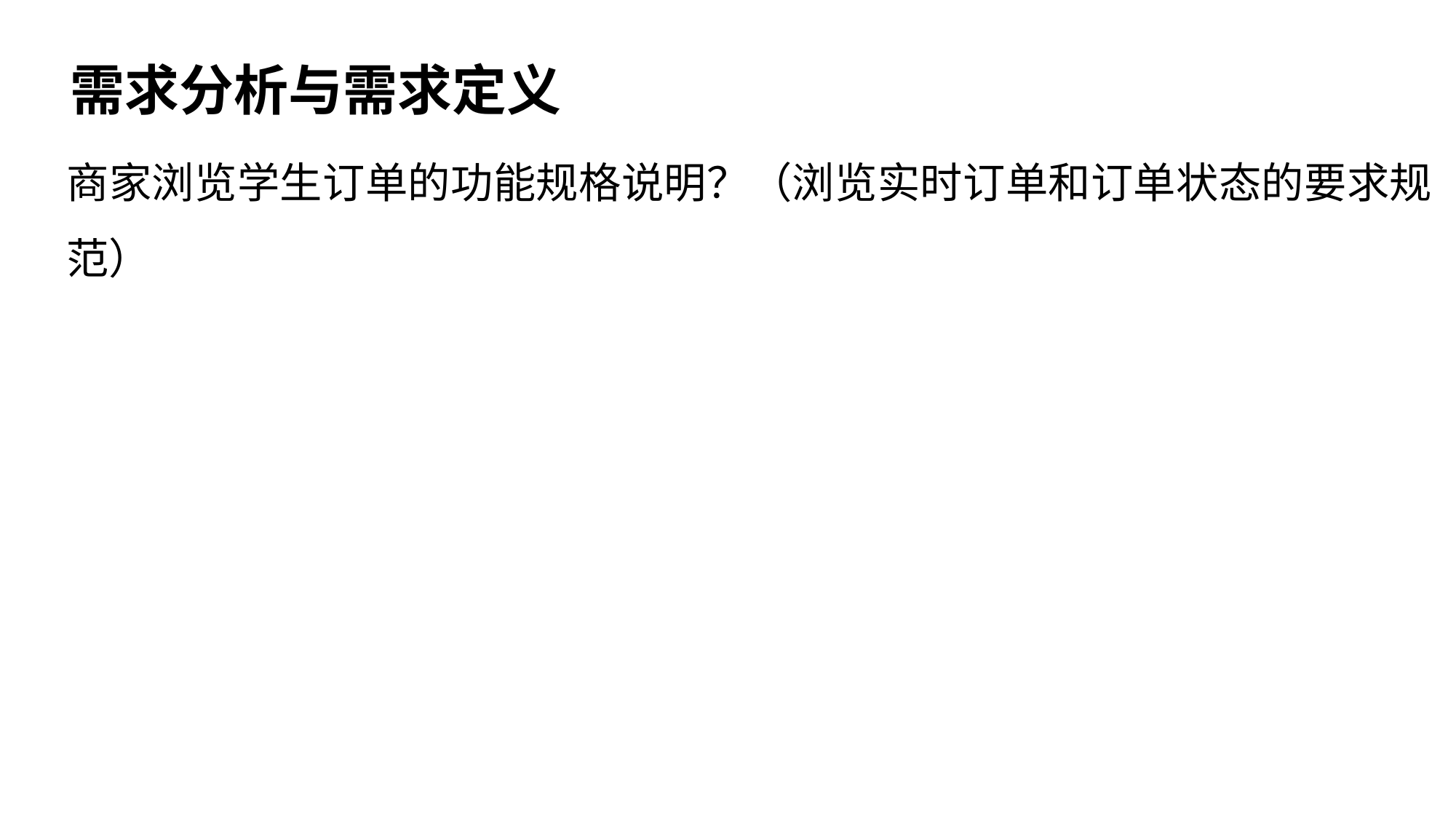

需求分析与需求定义
商家浏览学生订单的功能规格说明？（浏览实时订单和订单状态的要求规范）